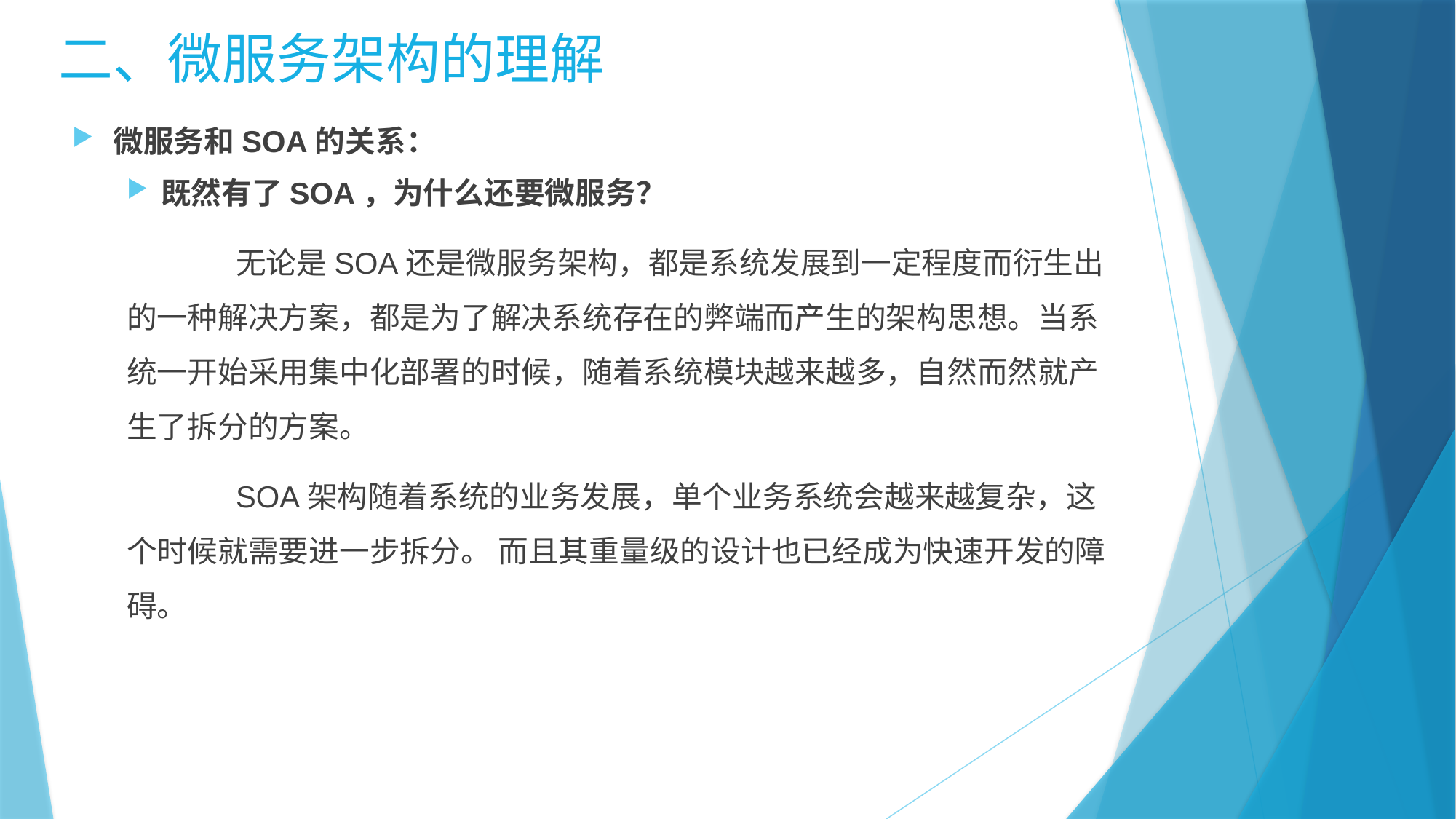

二、微服务架构的理解
微服务和SOA的关系：
既然有了SOA，为什么还要微服务？
	无论是SOA还是微服务架构，都是系统发展到一定程度而衍生出的一种解决方案，都是为了解决系统存在的弊端而产生的架构思想。当系统一开始采用集中化部署的时候，随着系统模块越来越多，自然而然就产生了拆分的方案。
	SOA架构随着系统的业务发展，单个业务系统会越来越复杂，这个时候就需要进一步拆分。 而且其重量级的设计也已经成为快速开发的障碍。